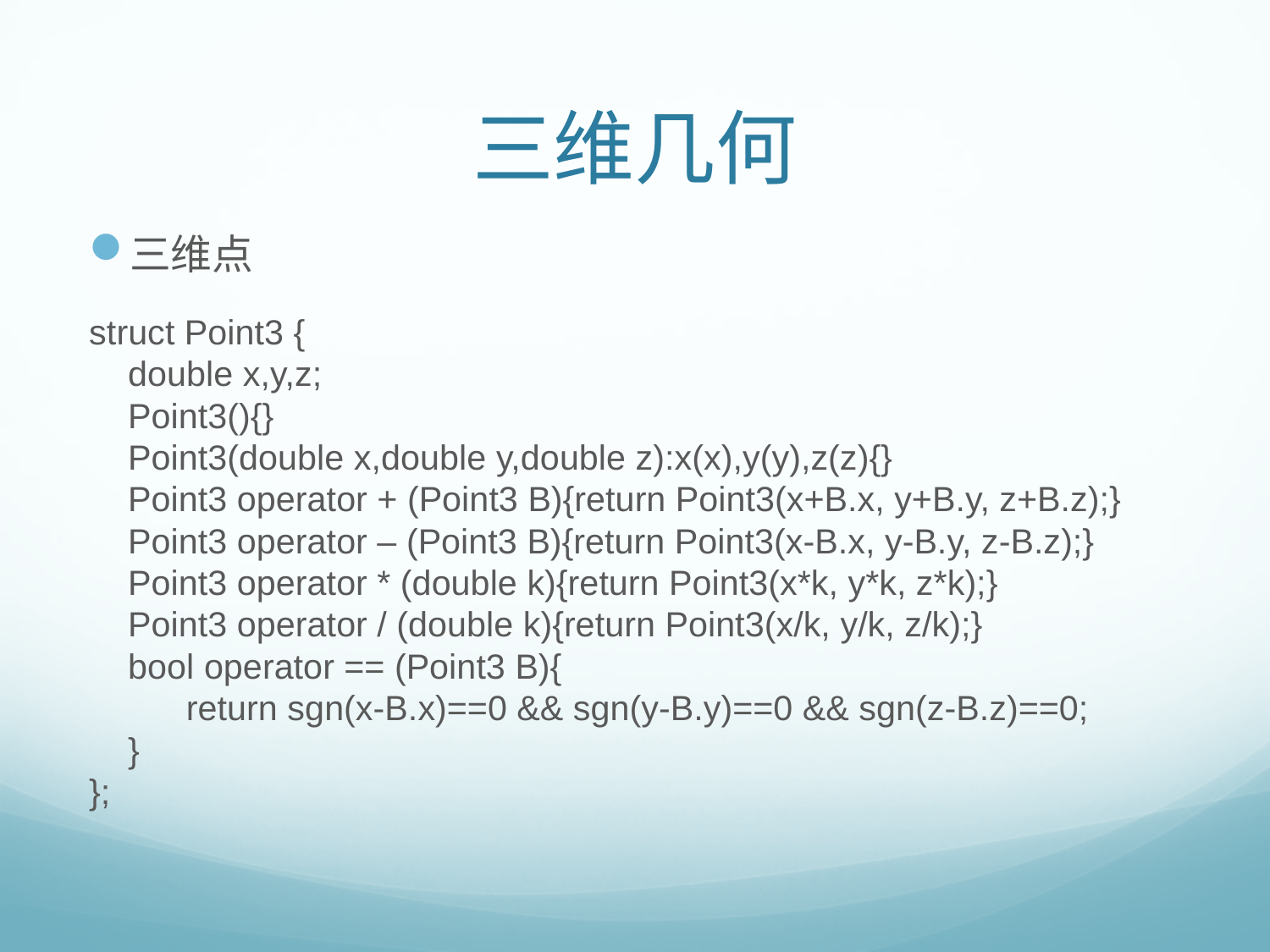

# 三维几何
三维点
struct Point3 {
    double x,y,z;
    Point3(){}
    Point3(double x,double y,double z):x(x),y(y),z(z){}
    Point3 operator + (Point3 B){return Point3(x+B.x, y+B.y, z+B.z);}
    Point3 operator – (Point3 B){return Point3(x-B.x, y-B.y, z-B.z);}
    Point3 operator * (double k){return Point3(x*k, y*k, z*k);}
    Point3 operator / (double k){return Point3(x/k, y/k, z/k);}
    bool operator == (Point3 B){
          return sgn(x-B.x)==0 && sgn(y-B.y)==0 && sgn(z-B.z)==0;
    }
};